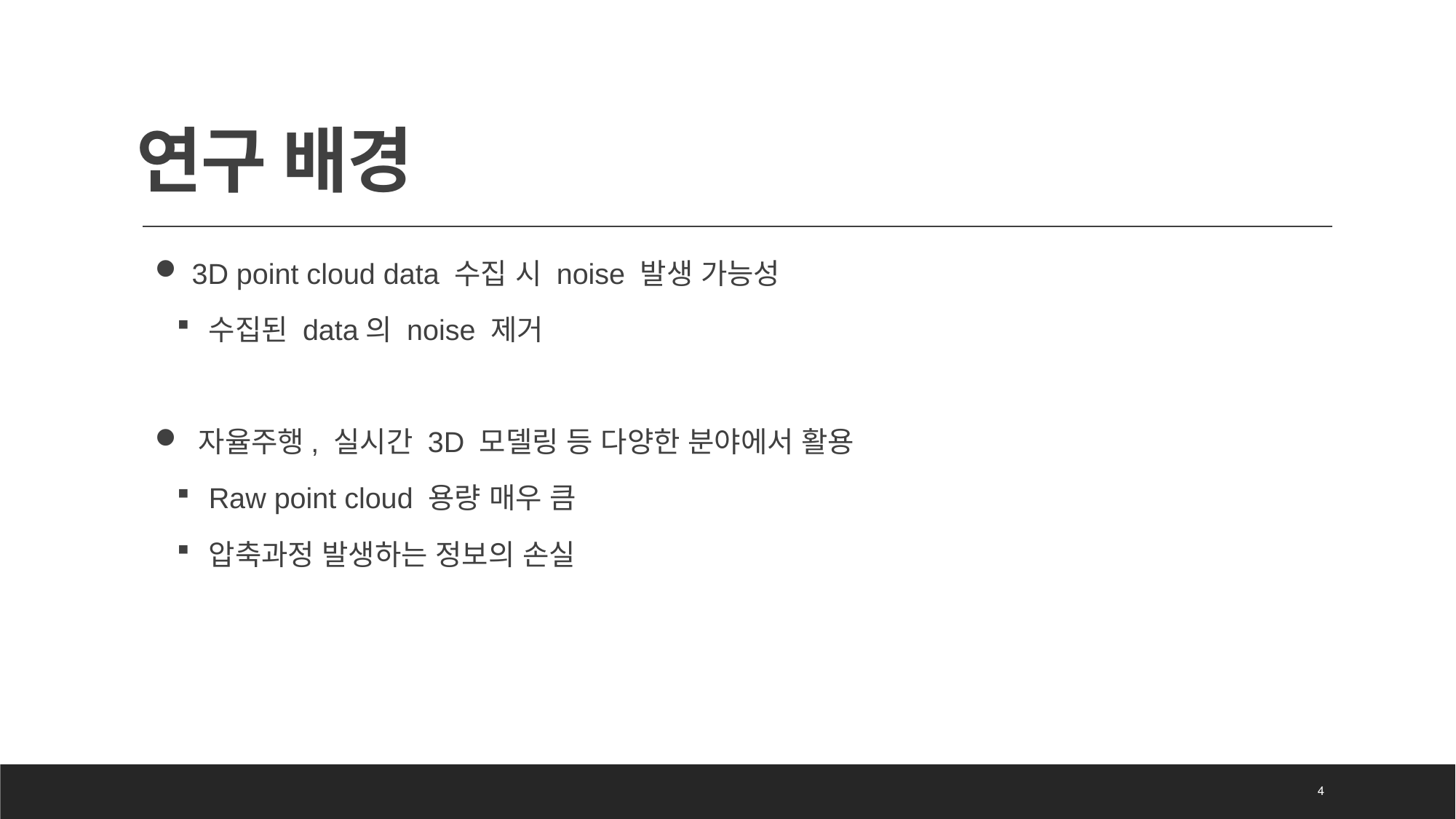

# 연구 배경
 3D point cloud data 수집 시 noise 발생 가능성
수집된 data의 noise 제거

 자율주행, 실시간 3D 모델링 등 다양한 분야에서 활용
Raw point cloud 용량 매우 큼
압축과정 발생하는 정보의 손실
4